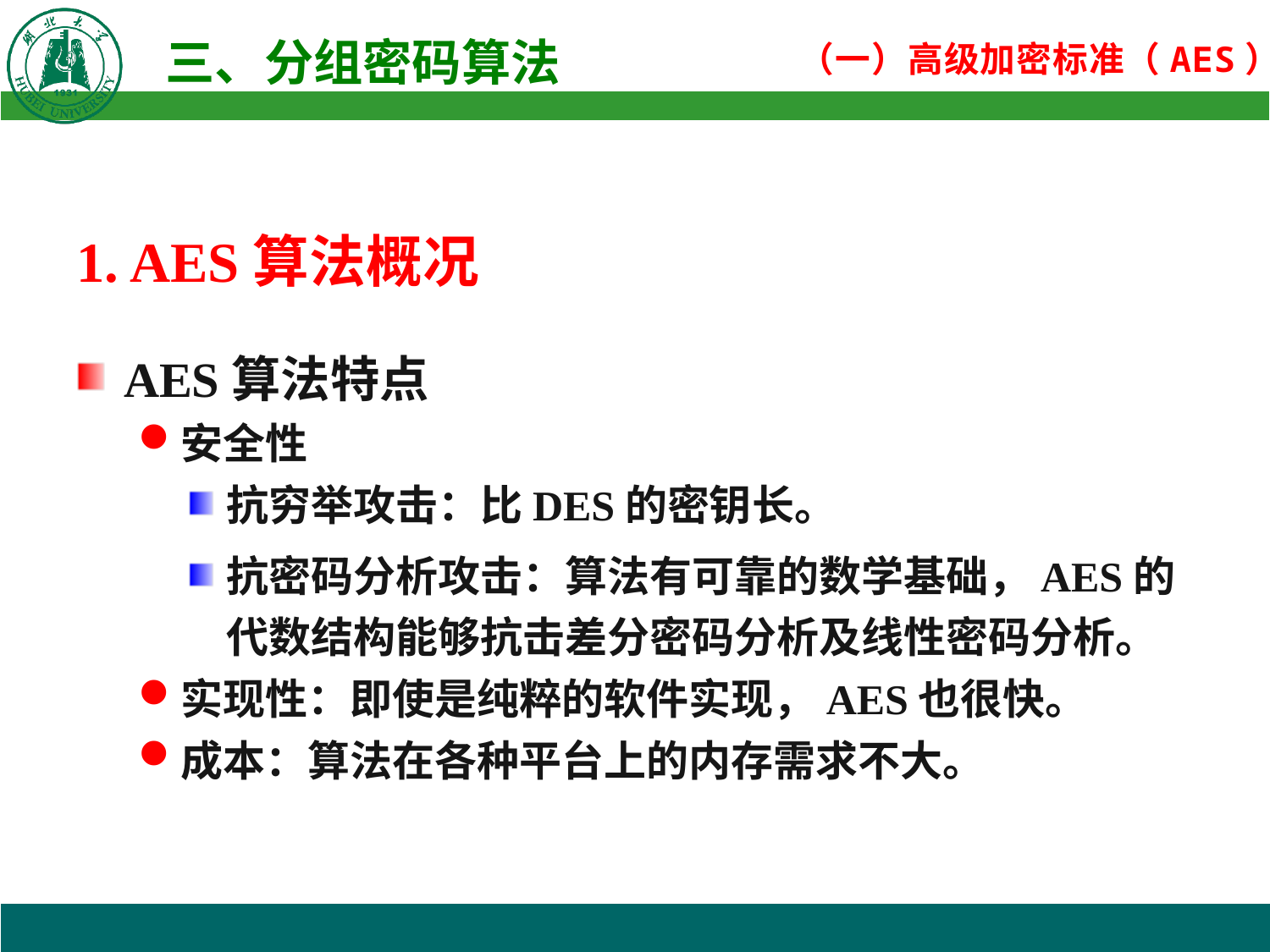

1. AES算法概况
AES算法特点
安全性
抗穷举攻击：比DES的密钥长。
抗密码分析攻击：算法有可靠的数学基础，AES的代数结构能够抗击差分密码分析及线性密码分析。
实现性：即使是纯粹的软件实现，AES也很快。
成本：算法在各种平台上的内存需求不大。